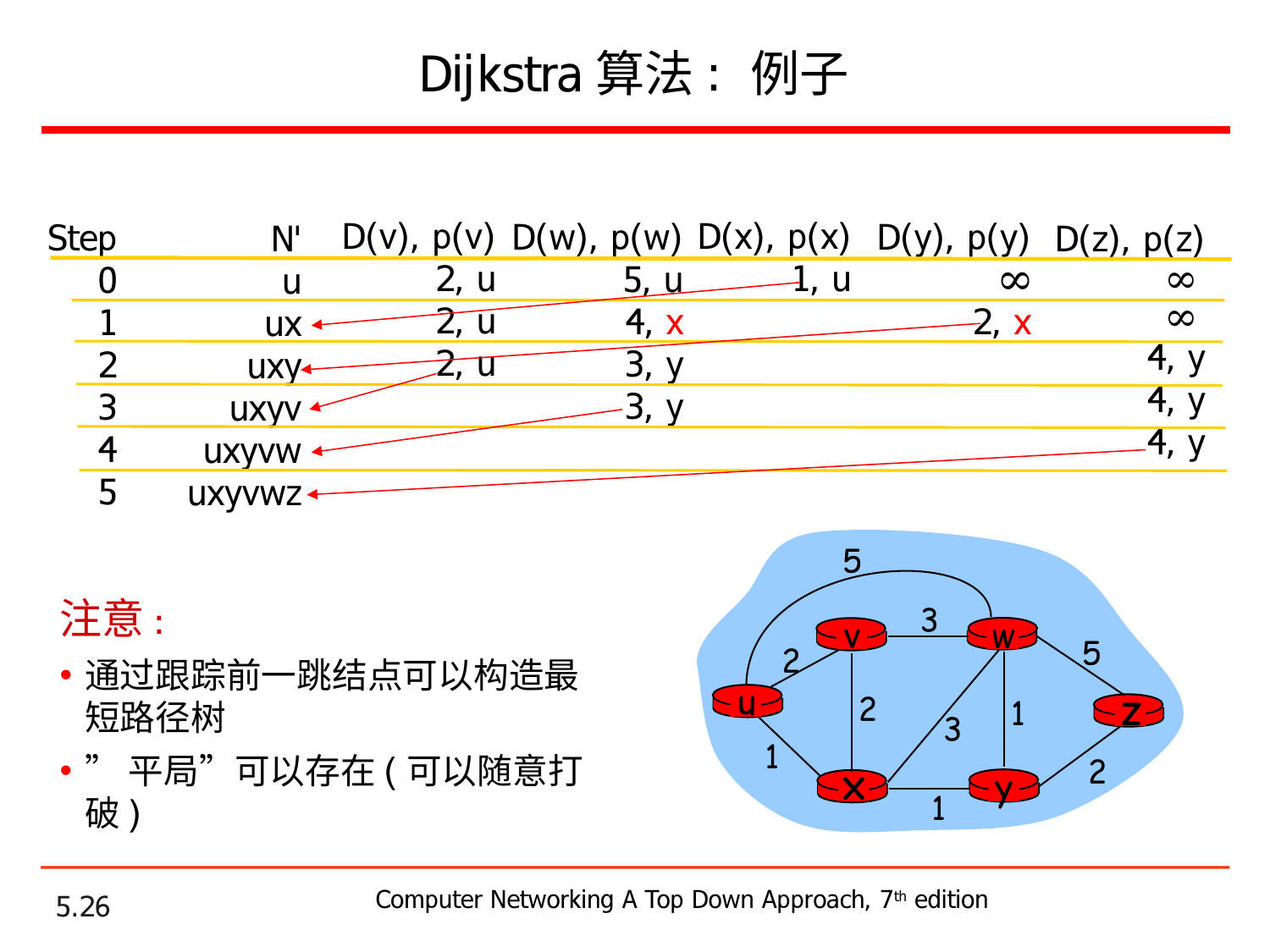

# Dijkstra算法: 例子
D(v), p(v)
2, u
2, u
2, u
D(x), p(x)
1, u
D(w), p(w)
5, u
4, x
3, y
3, y
D(y), p(y)
∞
2, x
Step
0
1
2
3
4
5
N'
u
ux
uxy
uxyv
uxyvw
uxyvwz
D(z), p(z)
∞
∞
4, y
4, y
4, y

5

3
v

w

5

2

u

z

2

1

3

1
2
x

y

1

注意:
通过跟踪前一跳结点可以构造最短路径树
”平局”可以存在(可以随意打破)